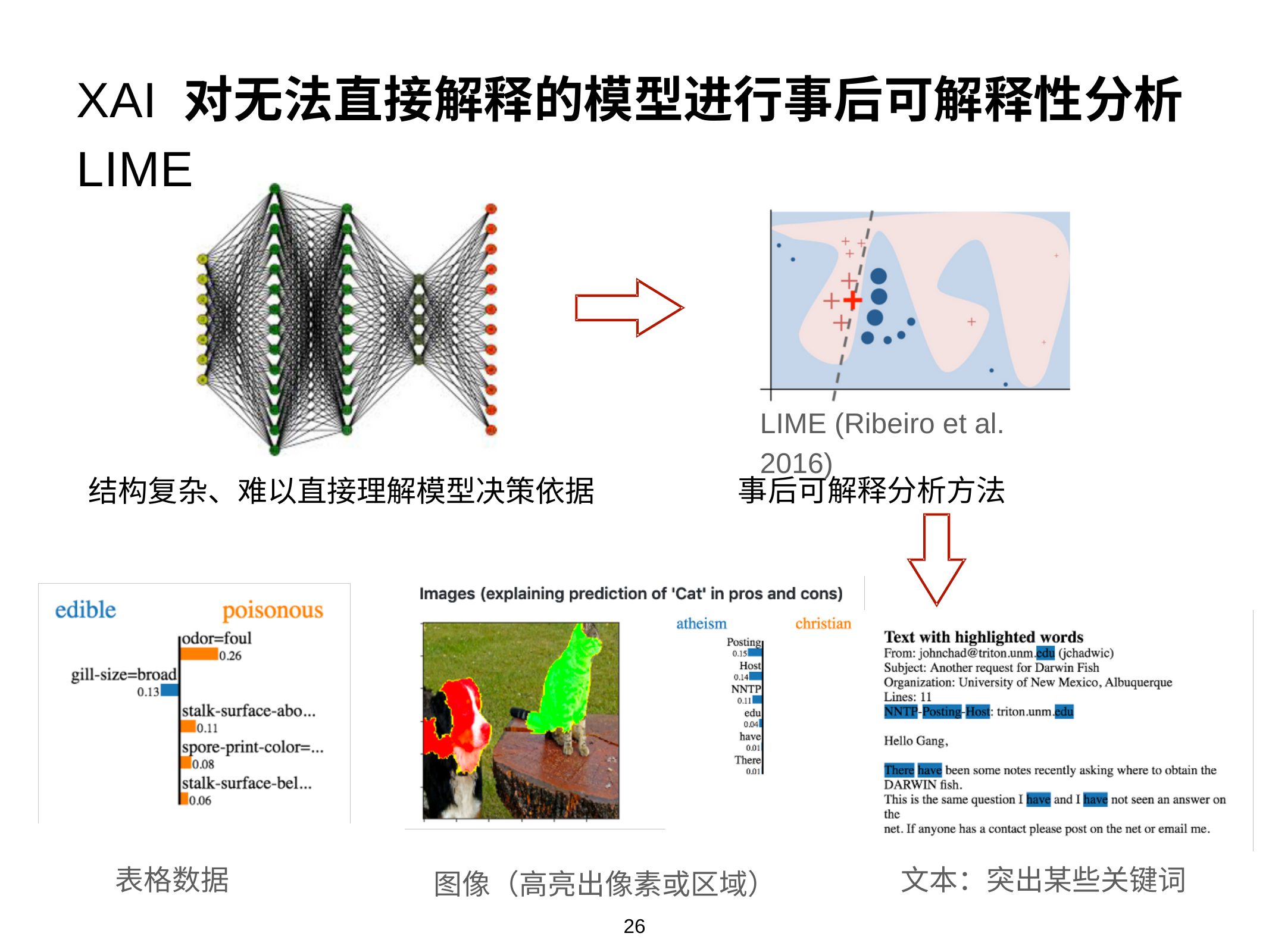

XAI 对无法直接解释的模型进行事后可解释性分析LIME

LIME (Ribeiro et al. 2016)
事后可解释分析方法
结构复杂、难以直接理解模型决策依据

表格数据
文本：突出某些关键词
图像（高亮出像素或区域）
26